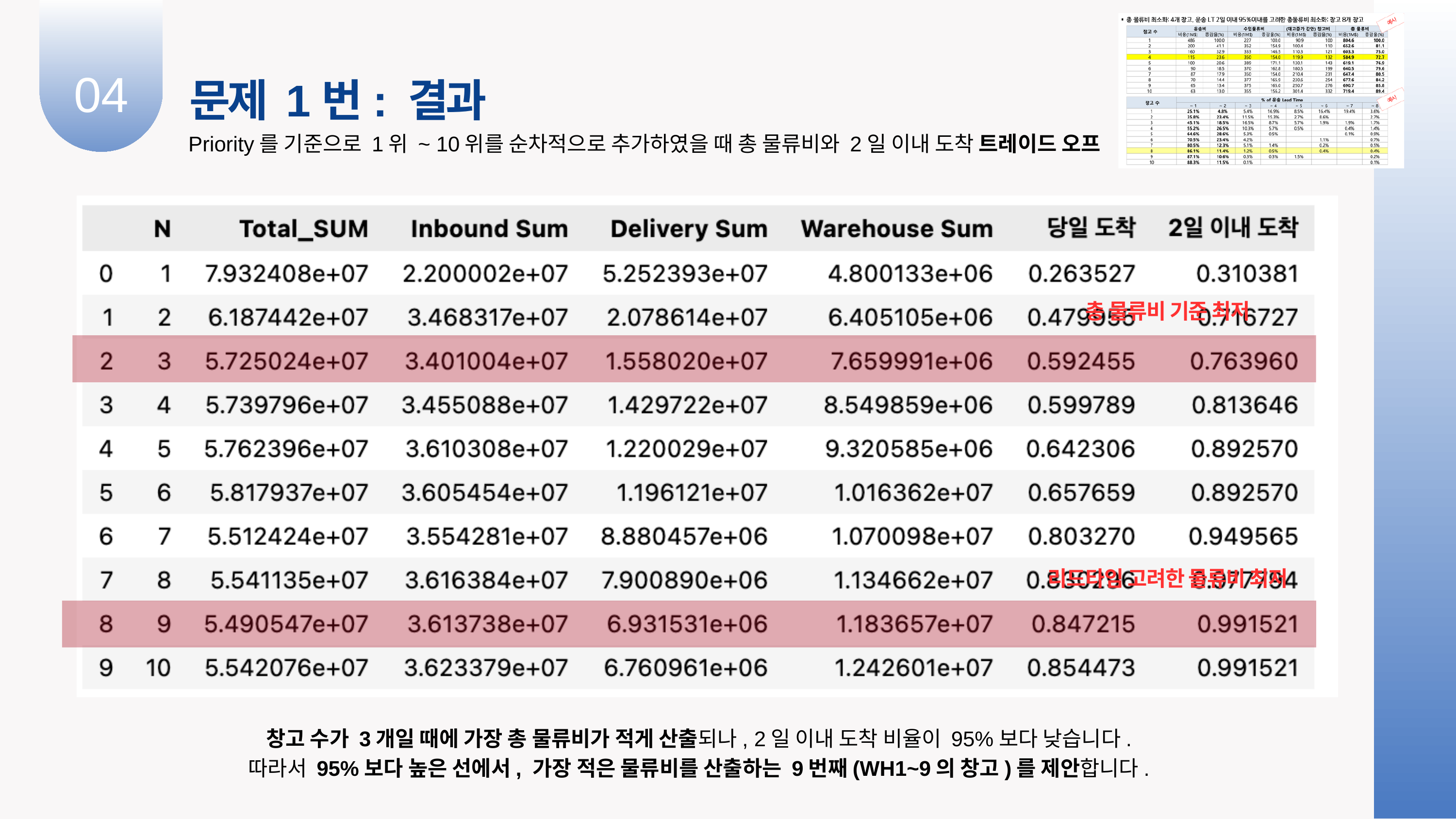

04
문제 1번: 결과
Priority를 기준으로 1위 ~ 10위를 순차적으로 추가하였을 때 총 물류비와 2일 이내 도착 트레이드 오프

총 물류비 기준 최저

리드타임 고려한 물류비 최저

창고 수가 3개일 때에 가장 총 물류비가 적게 산출되나, 2일 이내 도착 비율이 95%보다 낮습니다.
따라서 95%보다 높은 선에서, 가장 적은 물류비를 산출하는 9번째(WH1~9의 창고)를 제안합니다.